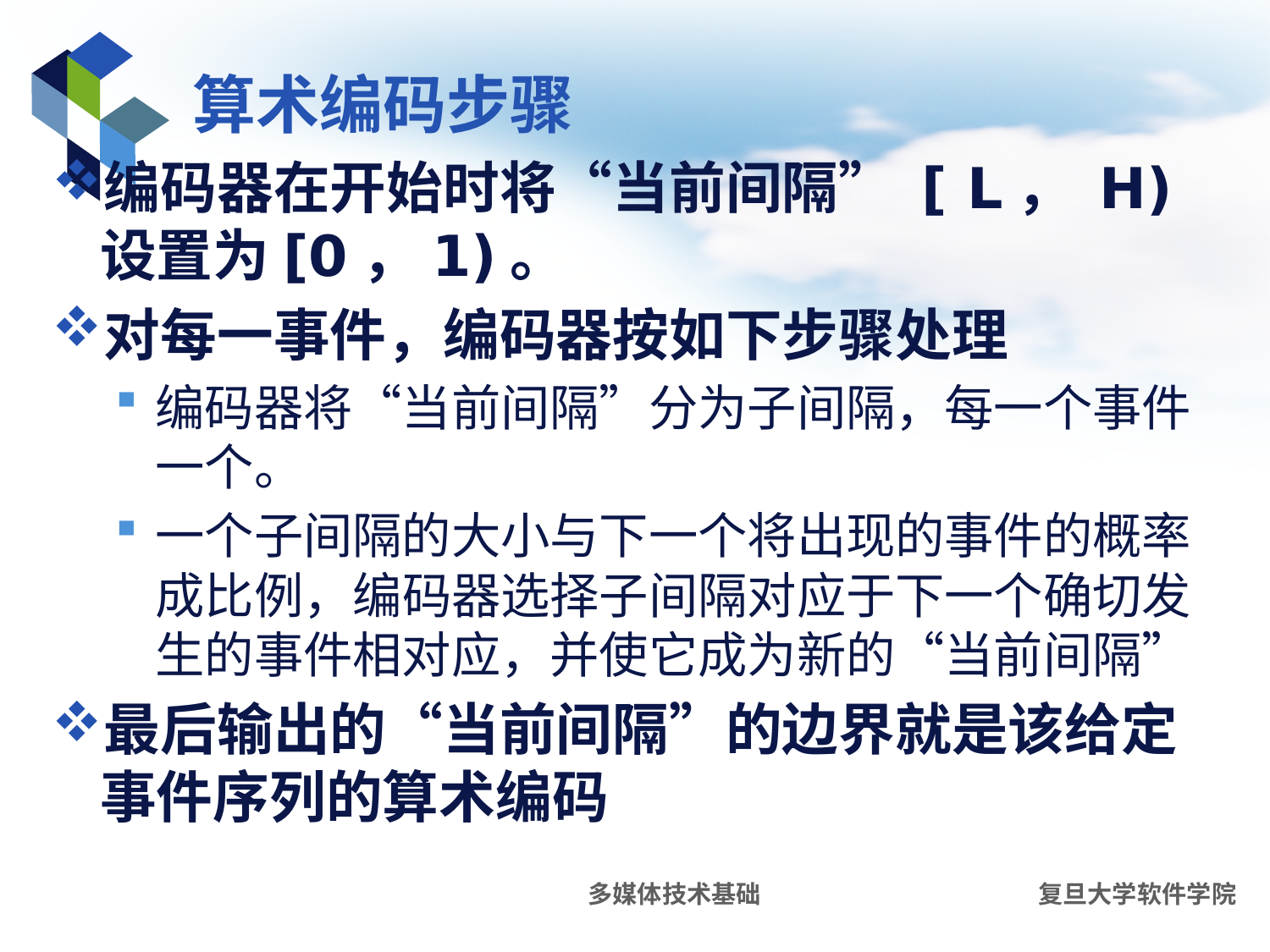

# 算术编码步骤
编码器在开始时将“当前间隔” [ L， H) 设置为[0，1)。
对每一事件，编码器按如下步骤处理
编码器将“当前间隔”分为子间隔，每一个事件一个。
一个子间隔的大小与下一个将出现的事件的概率成比例，编码器选择子间隔对应于下一个确切发生的事件相对应，并使它成为新的“当前间隔”
最后输出的“当前间隔”的边界就是该给定事件序列的算术编码

多媒体技术基础